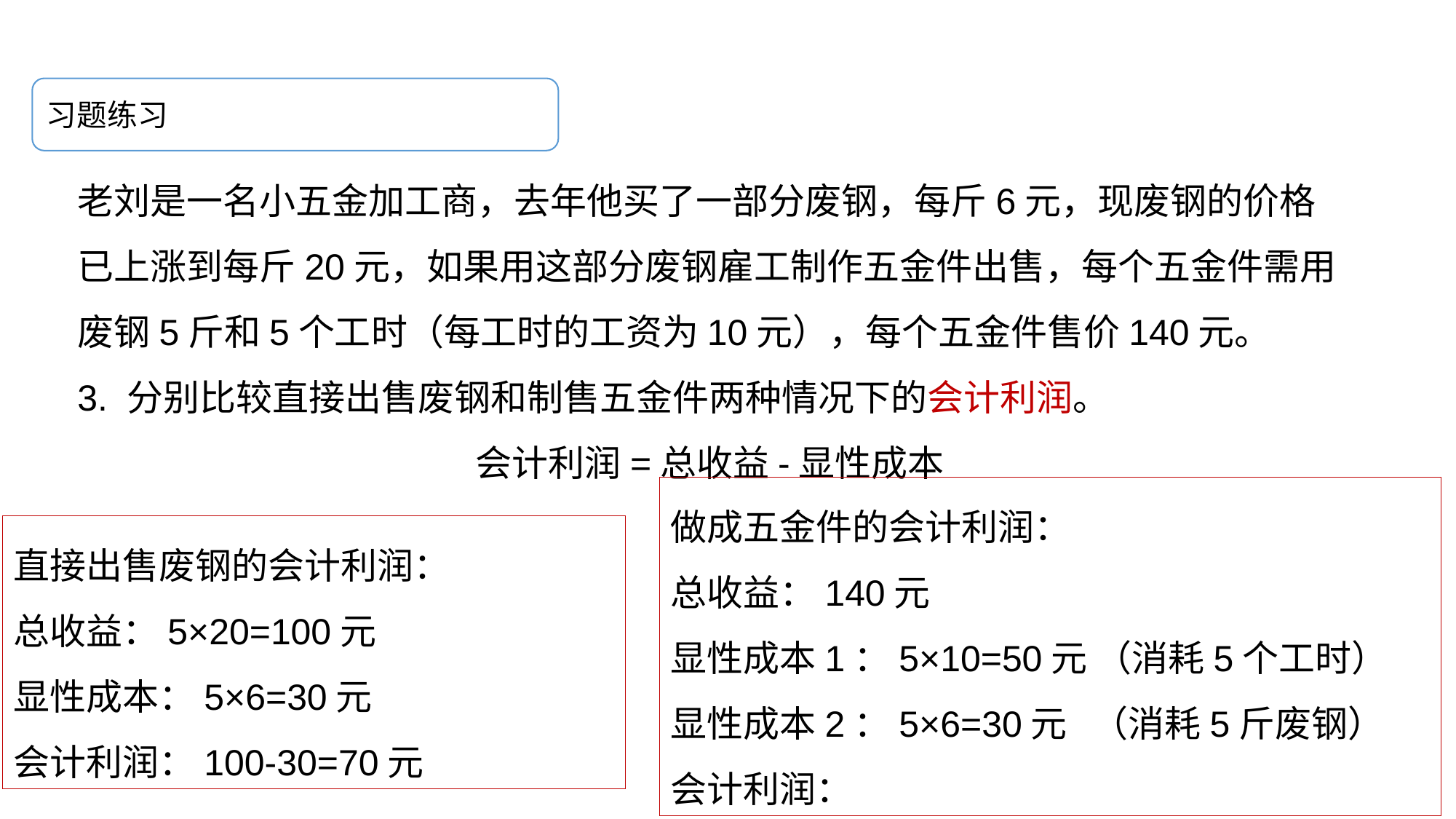

习题练习
老刘是一名小五金加工商，去年他买了一部分废钢，每斤6元，现废钢的价格已上涨到每斤20元，如果用这部分废钢雇工制作五金件出售，每个五金件需用废钢5斤和5个工时（每工时的工资为10元），每个五金件售价140元。
3. 分别比较直接出售废钢和制售五金件两种情况下的会计利润。
会计利润=总收益-显性成本
做成五金件的会计利润：
总收益：140元
显性成本1：5×10=50元 （消耗5个工时）
显性成本2：5×6=30元   （消耗5斤废钢）
会计利润：
直接出售废钢的会计利润：
总收益：5×20=100元
显性成本：5×6=30元
会计利润：100-30=70元